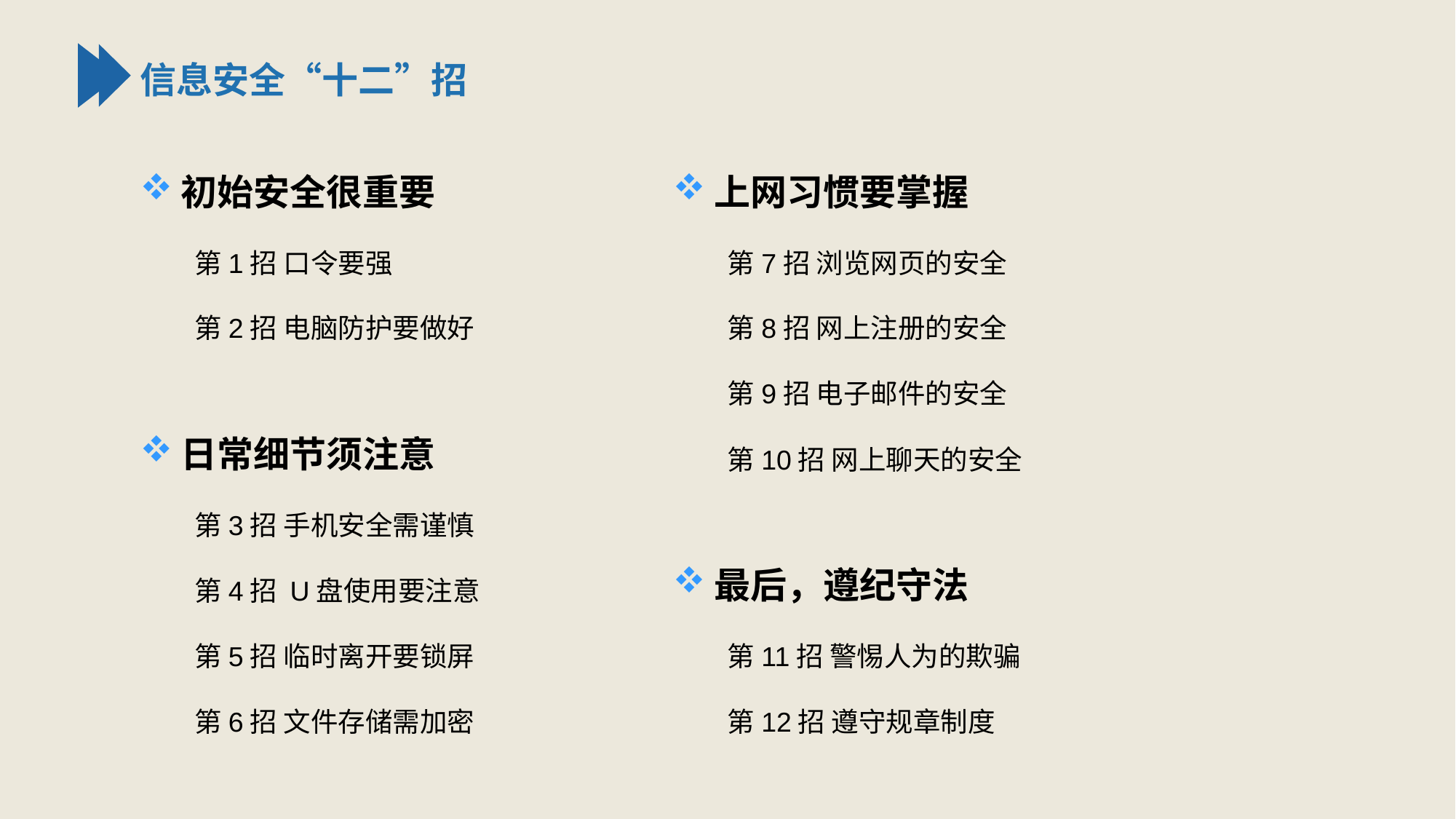

信息安全“十二”招

初始安全很重要
第1招 口令要强
第2招 电脑防护要做好

日常细节须注意
第3招 手机安全需谨慎
第4招 U盘使用要注意
第5招 临时离开要锁屏
第6招 文件存储需加密
上网习惯要掌握
第7招 浏览网页的安全
第8招 网上注册的安全
第9招 电子邮件的安全
第10招 网上聊天的安全

最后，遵纪守法
第11招 警惕人为的欺骗
第12招 遵守规章制度